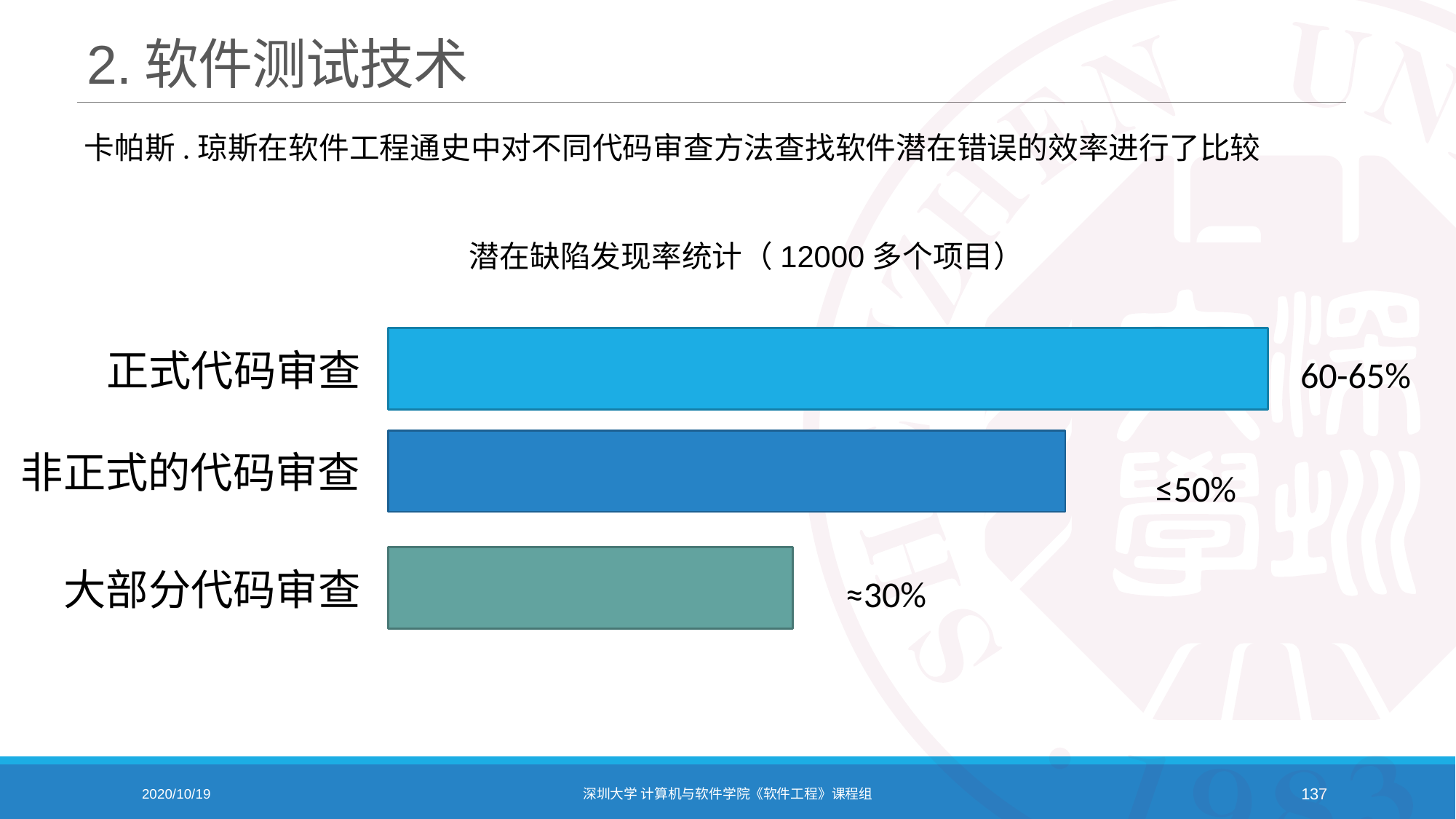

# 2.软件测试技术
卡帕斯.琼斯在软件工程通史中对不同代码审查方法查找软件潜在错误的效率进行了比较
潜在缺陷发现率统计（12000多个项目）

正式代码审查
60-65%

非正式的代码审查
≤50%

大部分代码审查
≈30%
2020/10/19
深圳大学 计算机与软件学院《软件工程》课程组
137